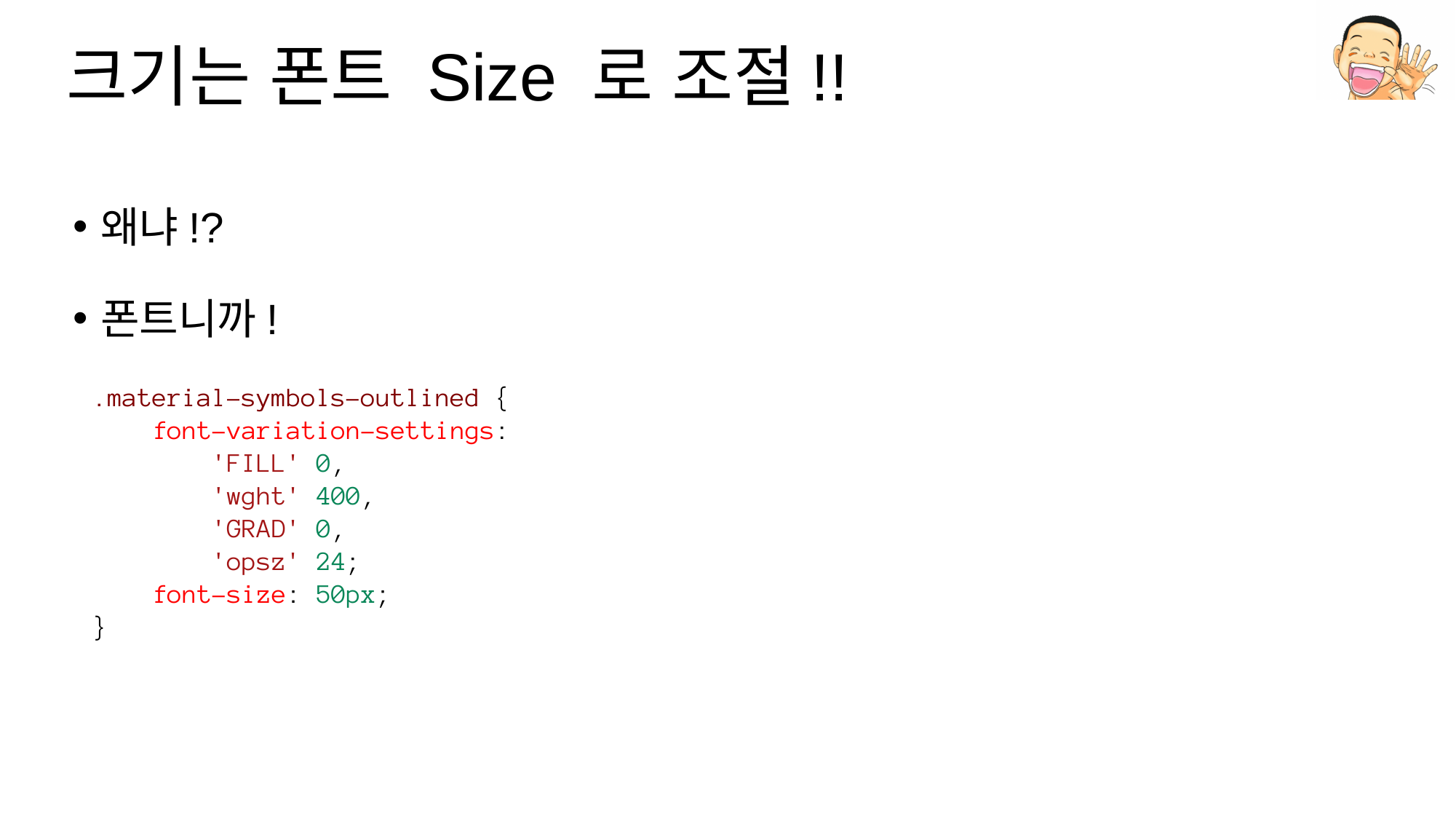

# 크기는 폰트 Size 로 조절!!
왜냐!?
폰트니까!
.material-symbols-outlined {
    font-variation-settings:
        'FILL' 0,
        'wght' 400,
        'GRAD' 0,
        'opsz' 24;
    font-size: 50px;
}